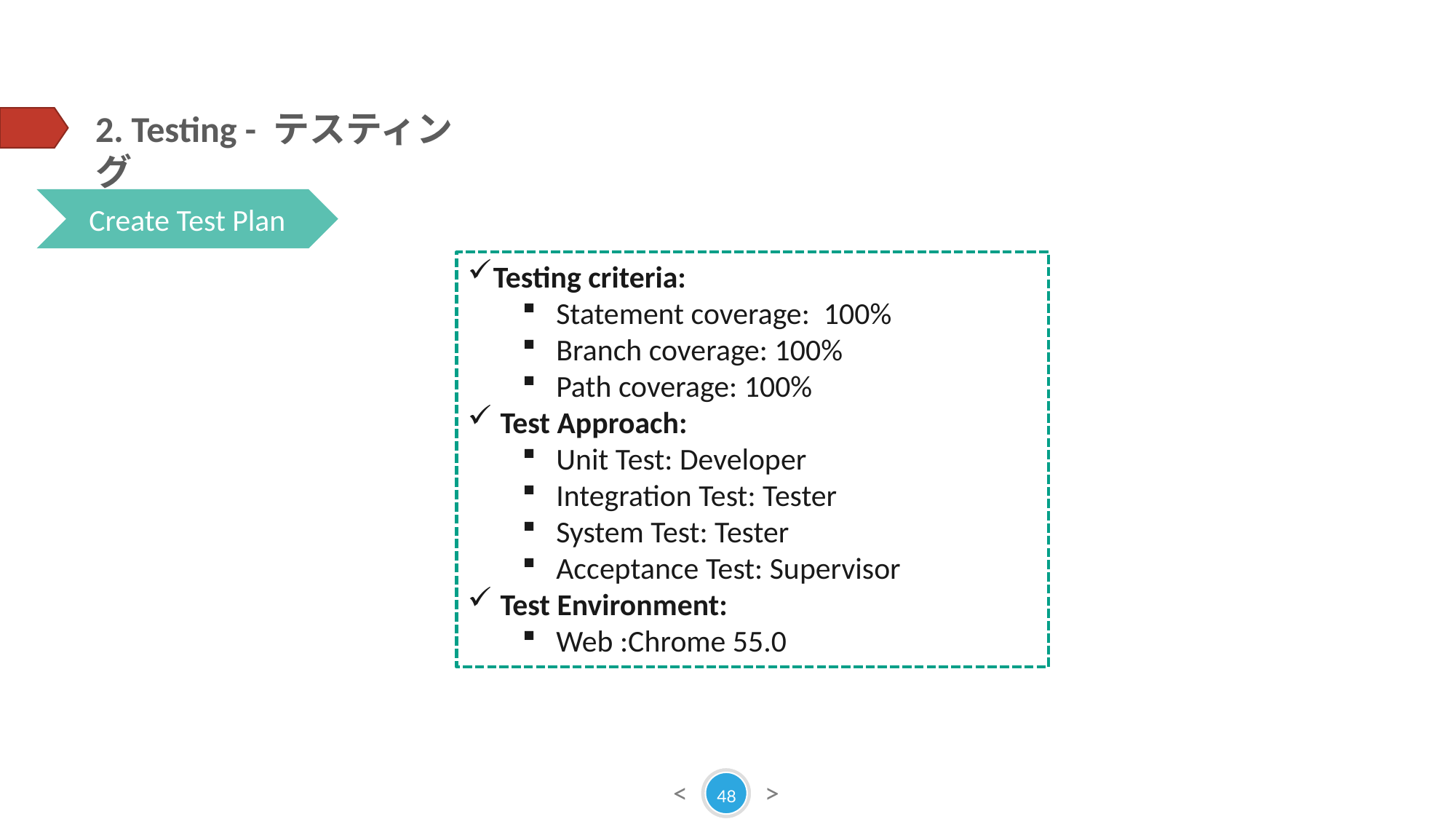

2. Testing - テスティング
Create Test Plan
Testing criteria:
Statement coverage:  100%
Branch coverage: 100%
Path coverage: 100%
 Test Approach:
Unit Test: Developer
Integration Test: Tester
System Test: Tester
Acceptance Test: Supervisor
 Test Environment:
Web :Chrome 55.0
48